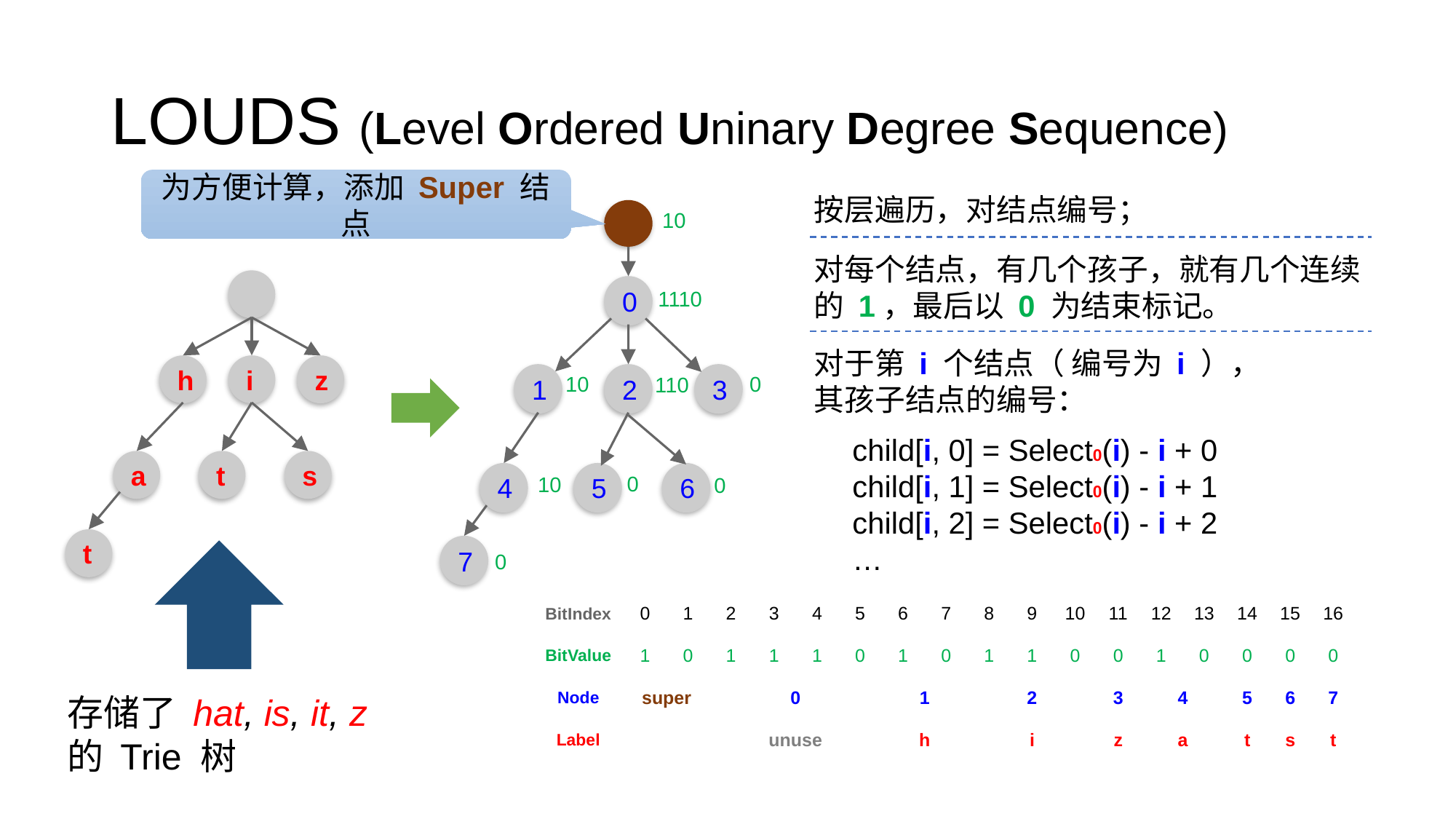

# LOUDS (Level Ordered Uninary Degree Sequence)
为方便计算，添加 Super 结点
按层遍历，对结点编号；
10

对每个结点，有几个孩子，就有几个连续的 1，最后以 0 为结束标记。

i
z
h
s
t
a
t
1110
0
10
110
0
10
0
0
0
2
3
1
6
5
4
7
对于第 i 个结点（ 编号为 i ），
其孩子结点的编号：
  child[i, 0] = Select0(i) - i + 0
  child[i, 1] = Select0(i) - i + 1
  child[i, 2] = Select0(i) - i + 2
  …

| BitIndex | 0 | 1 | 2 | 3 | 4 | 5 | 6 | 7 | 8 | 9 | 10 | 11 | 12 | 13 | 14 | 15 | 16 |
| --- | --- | --- | --- | --- | --- | --- | --- | --- | --- | --- | --- | --- | --- | --- | --- | --- | --- |
| BitValue | 1 | 0 | 1 | 1 | 1 | 0 | 1 | 0 | 1 | 1 | 0 | 0 | 1 | 0 | 0 | 0 | 0 |
| Node | super |  | 0 |  |  |  | 1 |  | 2 |  |  | 3 | 4 |  | 5 | 6 | 7 |
| Label |  |  | unuse |  |  |  | h |  | i |  |  | z | a |  | t | s | t |
存储了 hat, is, it, z
的 Trie 树